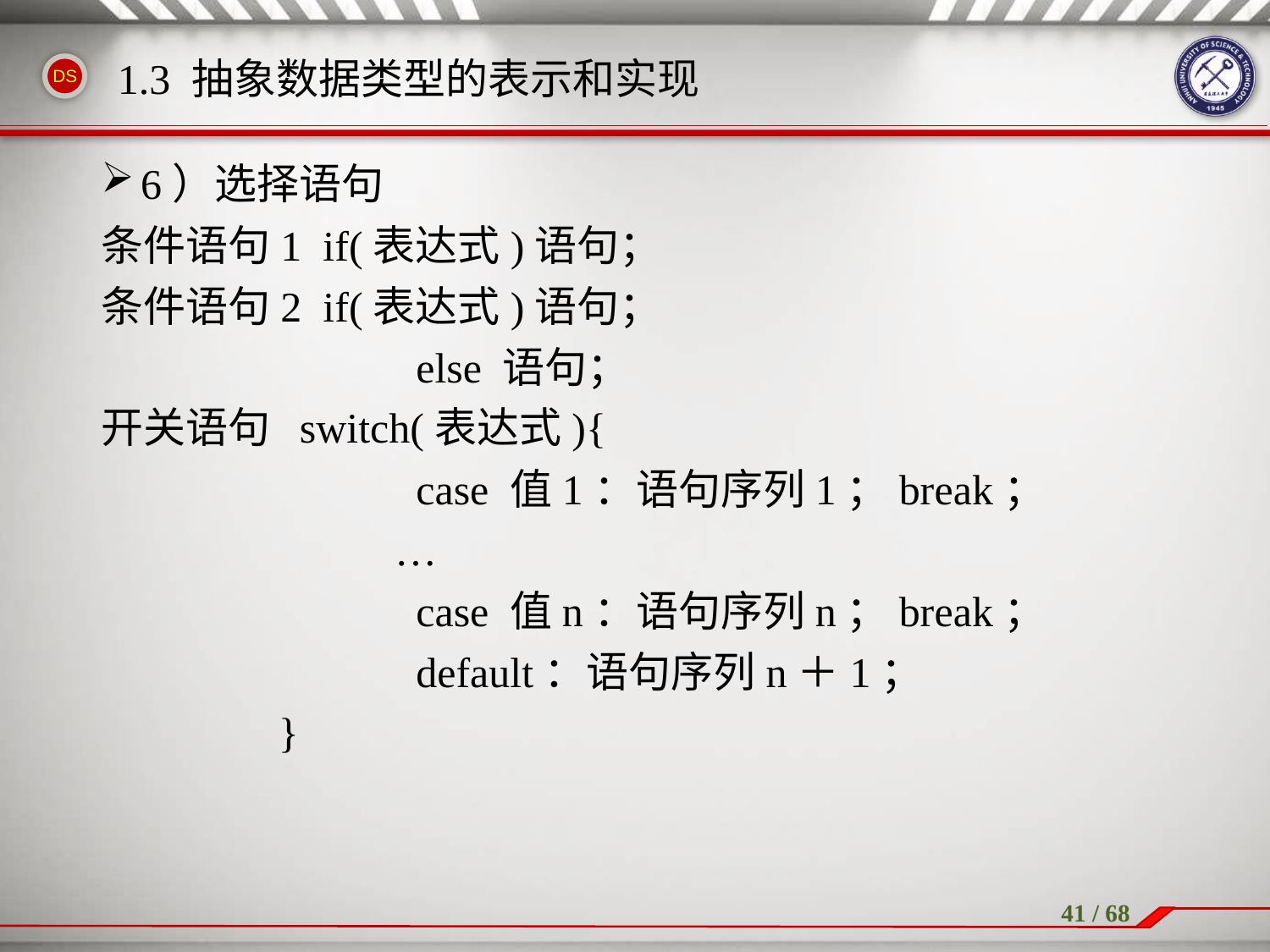

1.3 抽象数据类型的表示和实现
6）选择语句
条件语句1  if(表达式)语句；
条件语句2  if(表达式)语句；
			  else 语句；
开关语句  switch(表达式){
			  case 值1：语句序列1；break；
           		…
 			  case 值n：语句序列n；break；
			  default：语句序列n＋1；
	      	 }